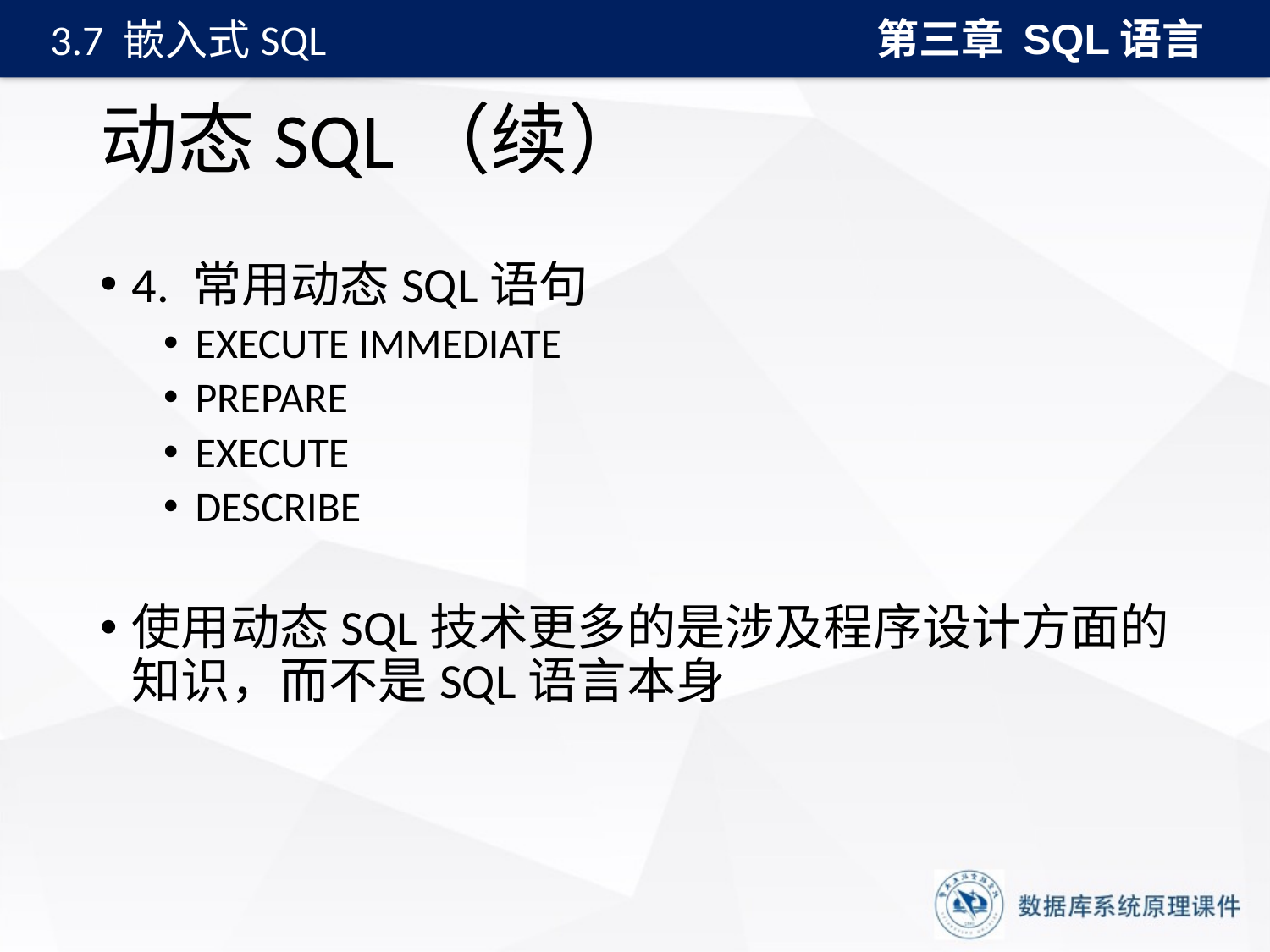

第三章 SQL语言
3.7 嵌入式SQL
# 动态SQL（续）
4. 常用动态SQL语句
EXECUTE IMMEDIATE
PREPARE
EXECUTE
DESCRIBE

使用动态SQL技术更多的是涉及程序设计方面的知识，而不是SQL语言本身